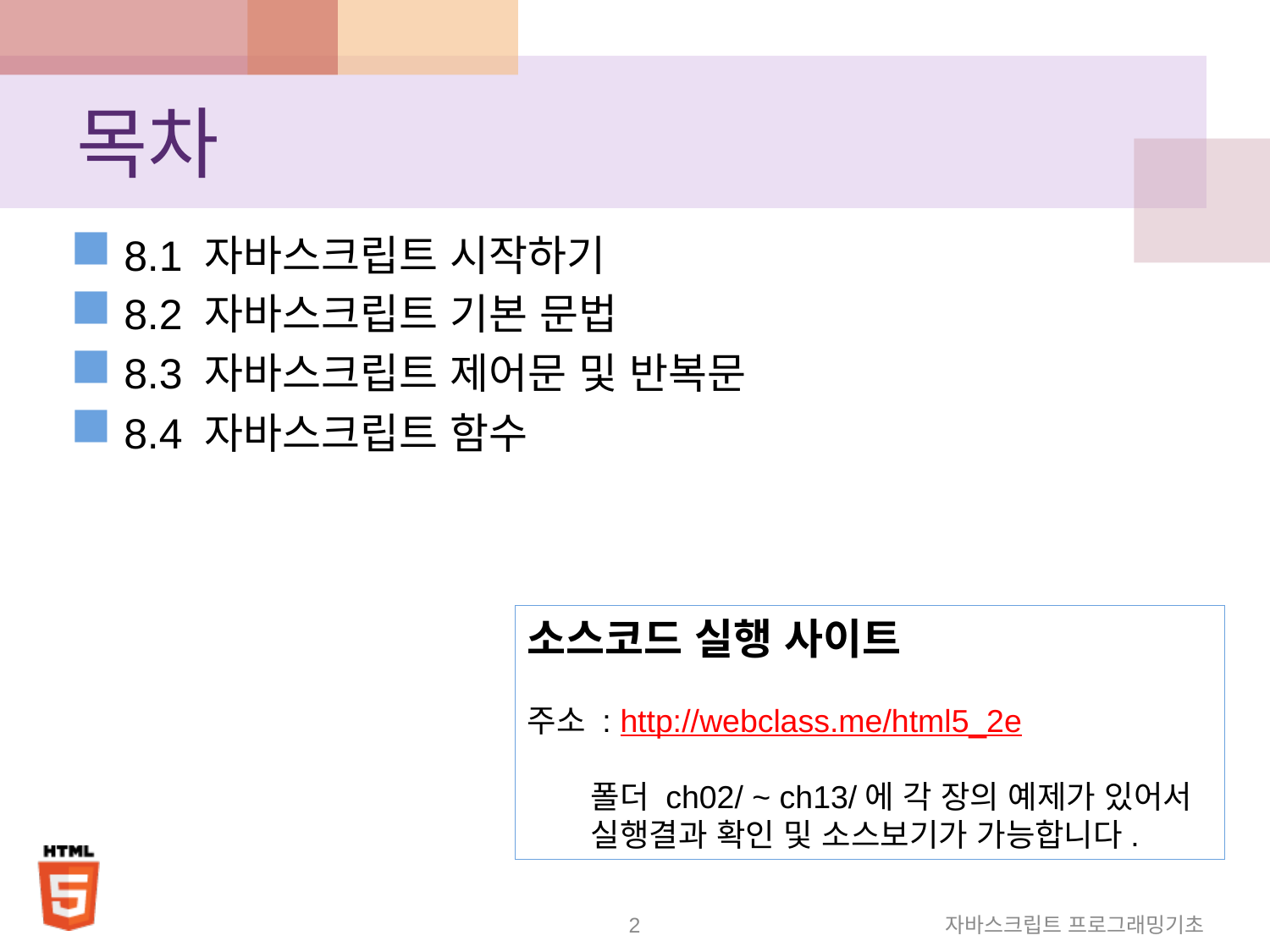

# 목차
8.1 자바스크립트 시작하기
8.2 자바스크립트 기본 문법
8.3 자바스크립트 제어문 및 반복문
8.4 자바스크립트 함수
소스코드 실행 사이트

주소 : http://webclass.me/html5_2e

폴더 ch02/ ~ ch13/에 각 장의 예제가 있어서 실행결과 확인 및 소스보기가 가능합니다.
2
자바스크립트 프로그래밍기초